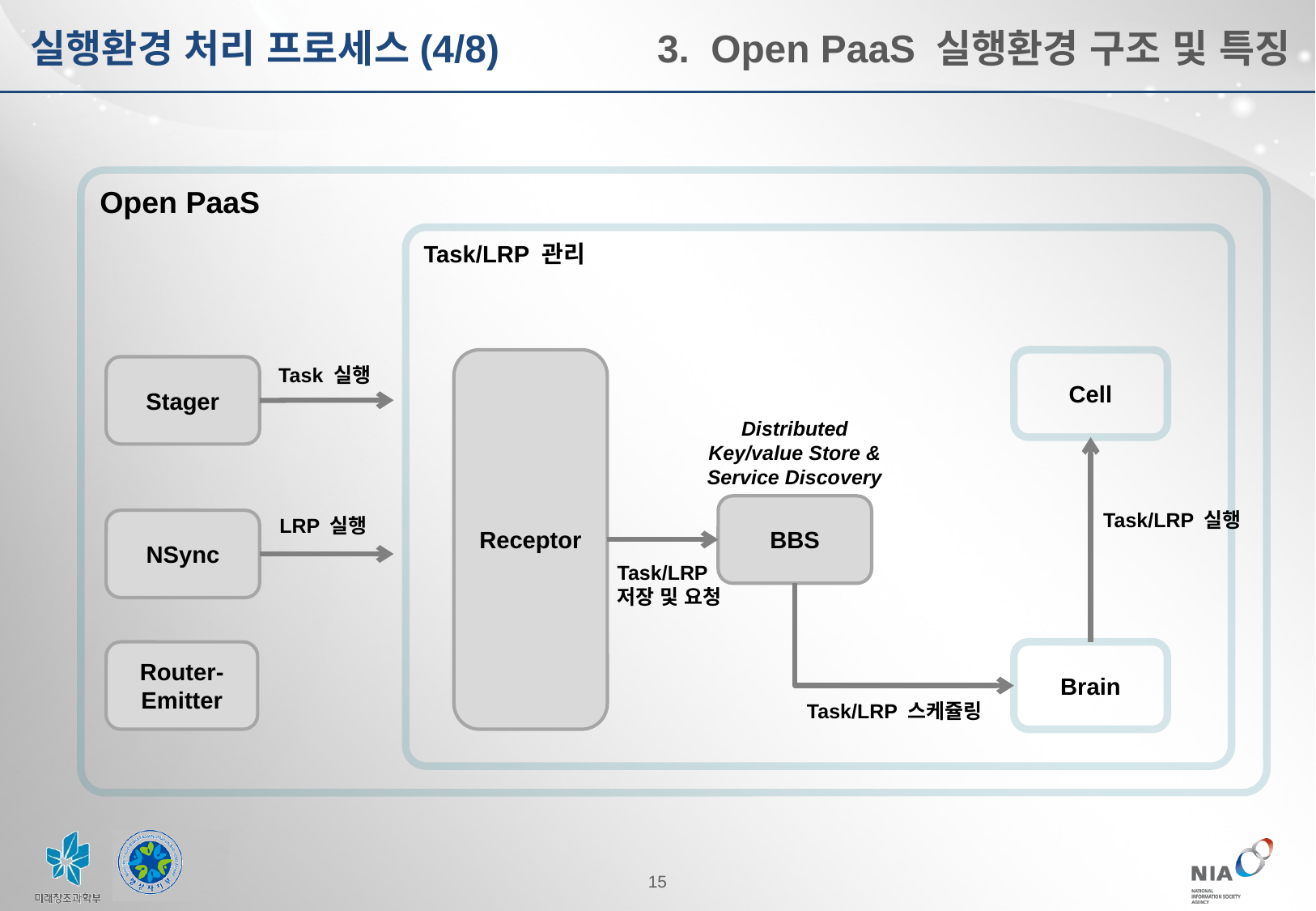

실행환경 처리 프로세스(4/8)
3.  Open PaaS 실행환경 구조 및 특징
Open PaaS
Task/LRP 관리
Receptor
Cell
Stager
Task 실행
Distributed
Key/value Store &
Service Discovery
BBS
Task/LRP 실행
LRP 실행
NSync
Task/LRP
저장 및 요청
Router-Emitter
Brain
Task/LRP 스케쥴링